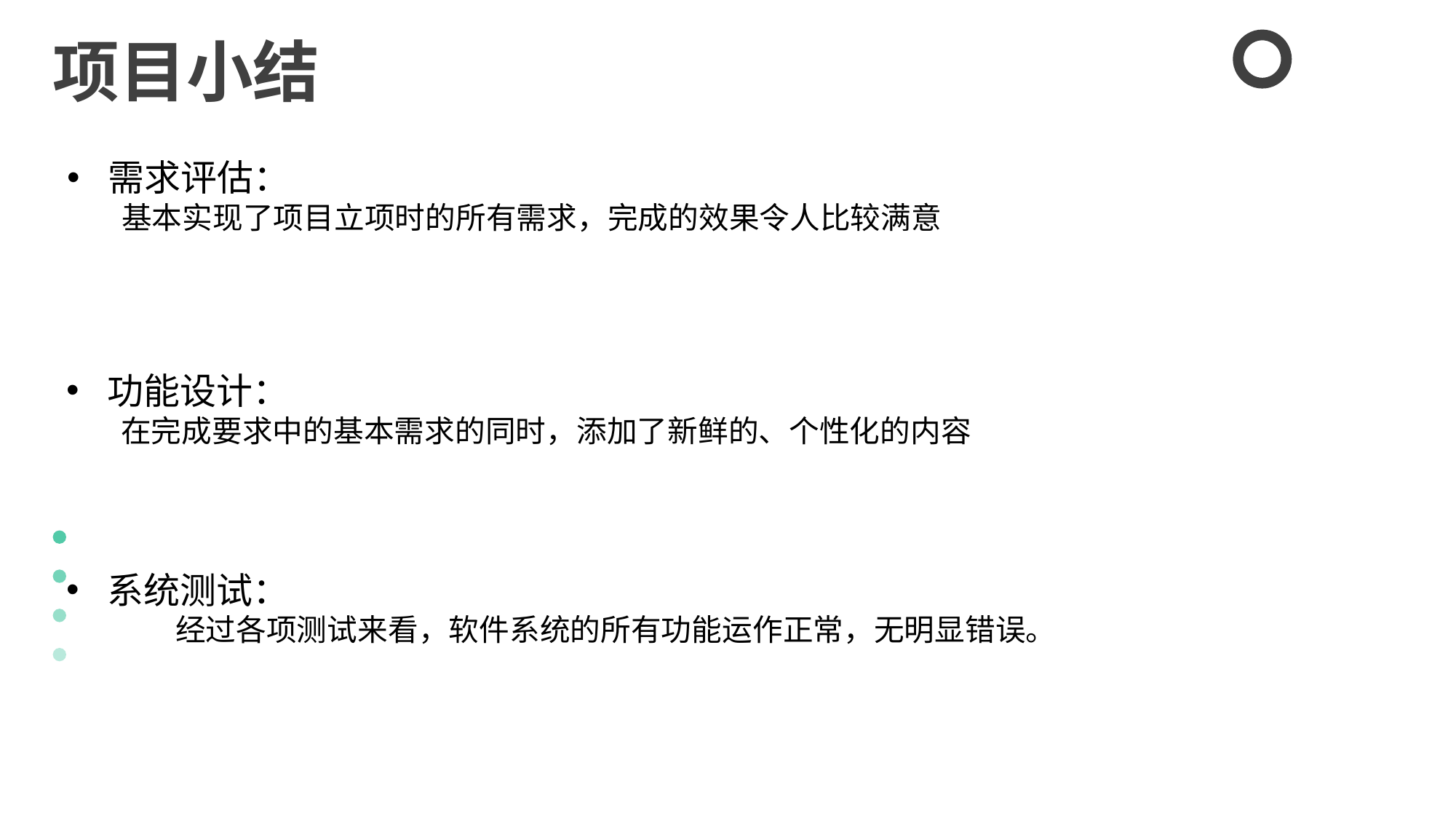

项目小结

需求评估：
基本实现了项目立项时的所有需求，完成的效果令人比较满意
功能设计：
在完成要求中的基本需求的同时，添加了新鲜的、个性化的内容

系统测试：
经过各项测试来看，软件系统的所有功能运作正常，无明显错误。